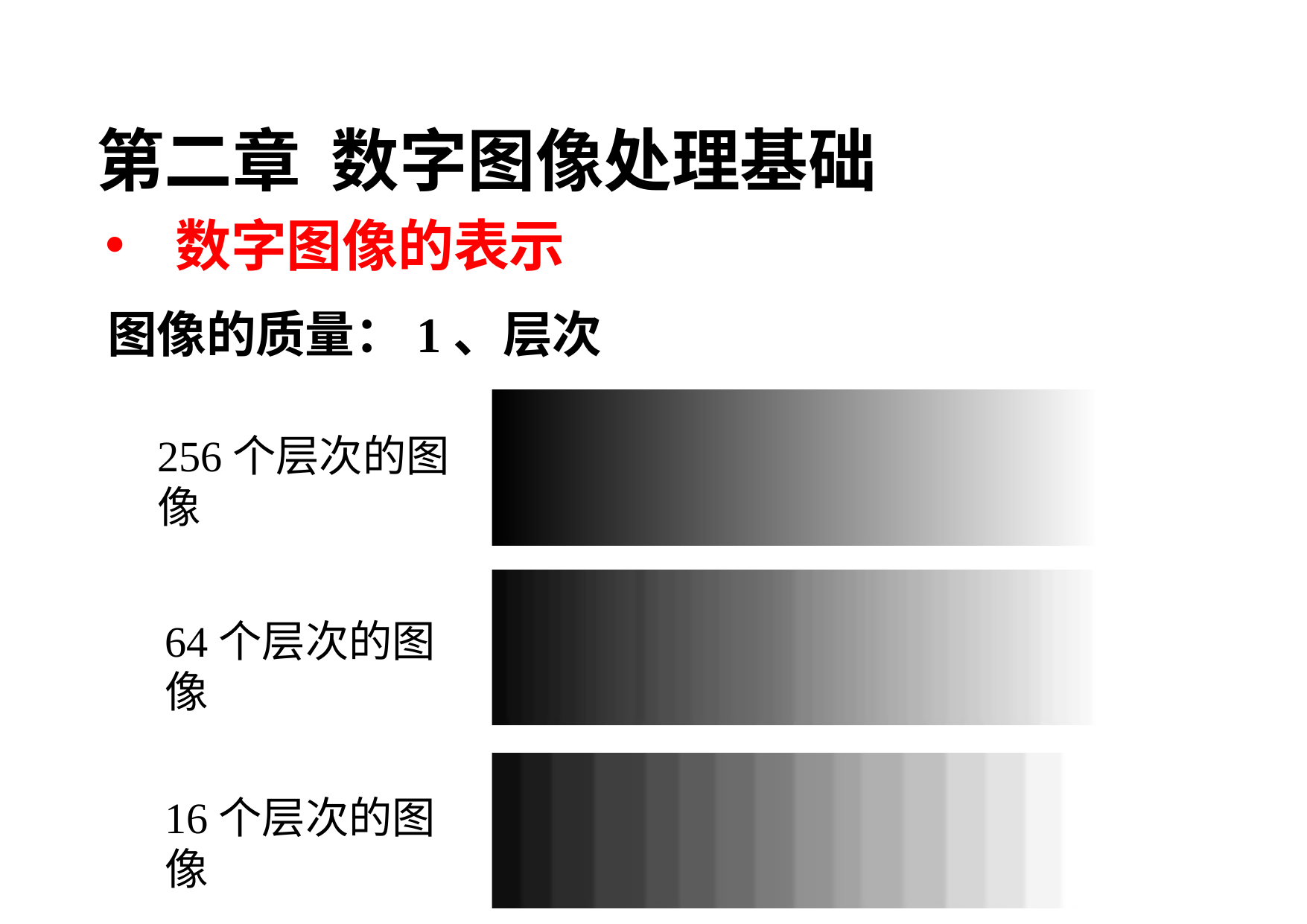

第二章  数字图像处理基础
数字图像的表示
# 图像的质量：1、层次

256个层次的图像

64个层次的图像

16个层次的图像
73